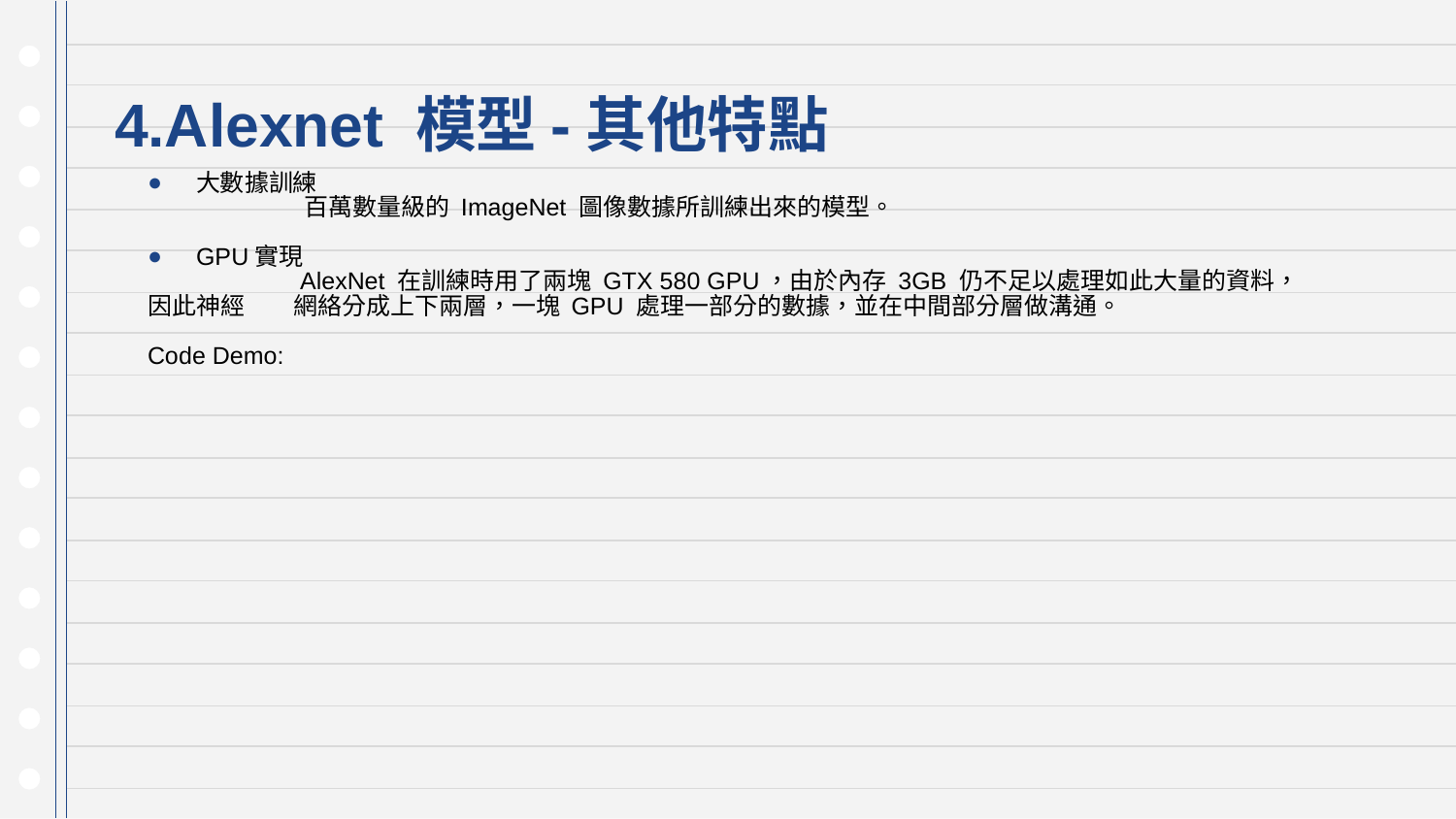

# 4.Alexnet 模型-其他特點
大數據訓練
	 百萬數量級的 ImageNet 圖像數據所訓練出來的模型。

GPU實現
	 AlexNet 在訓練時用了兩塊 GTX 580 GPU，由於內存 3GB 仍不足以處理如此大量的資料，因此神經	網絡分成上下兩層，一塊 GPU 處理一部分的數據，並在中間部分層做溝通。

Code Demo: